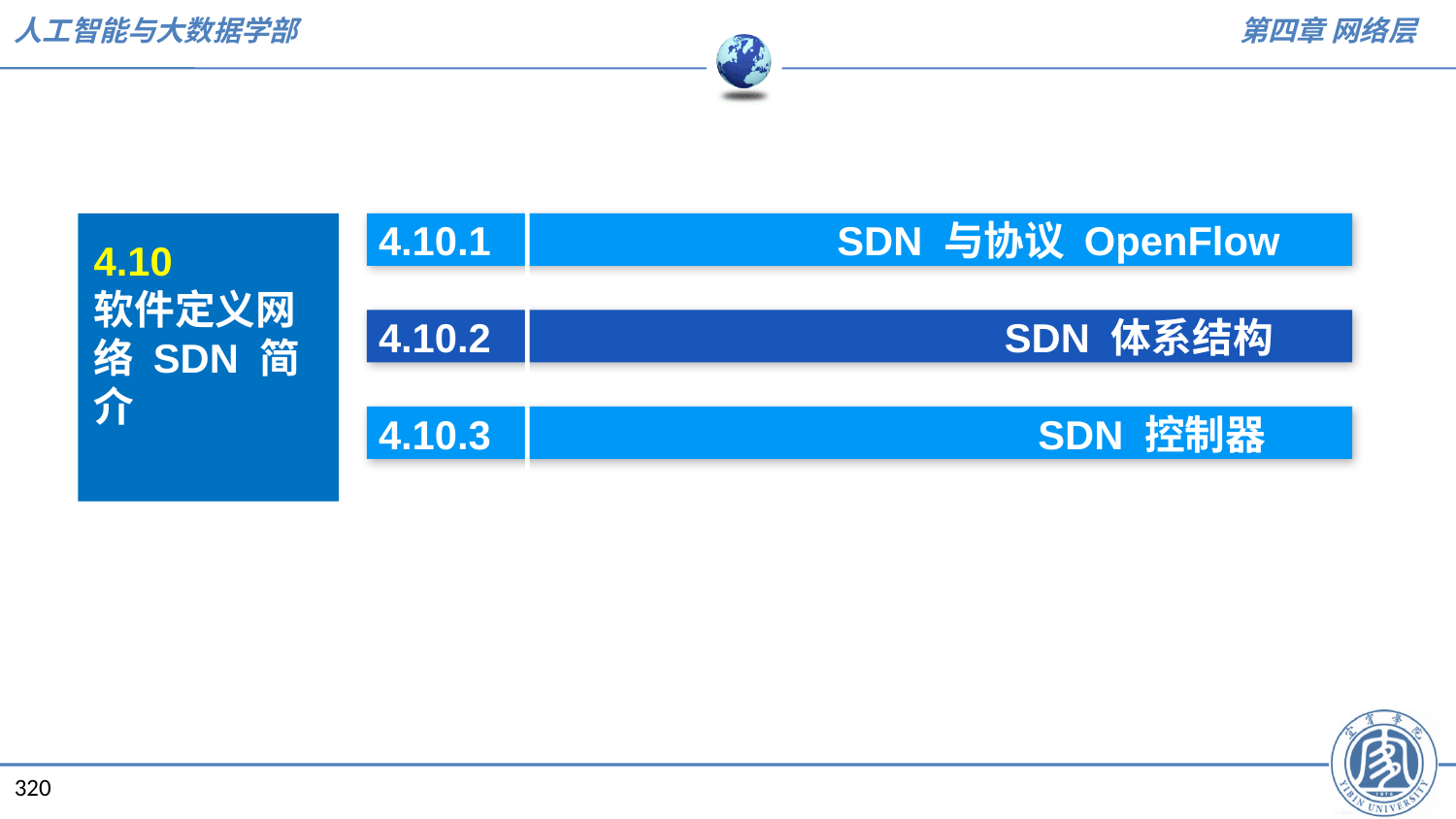

4.10.1                               SDN 与协议 OpenFlow

4.10.2                                              SDN 体系结构

4.10.3                                                 SDN 控制器

4.10
软件定义网络 SDN 简介

320